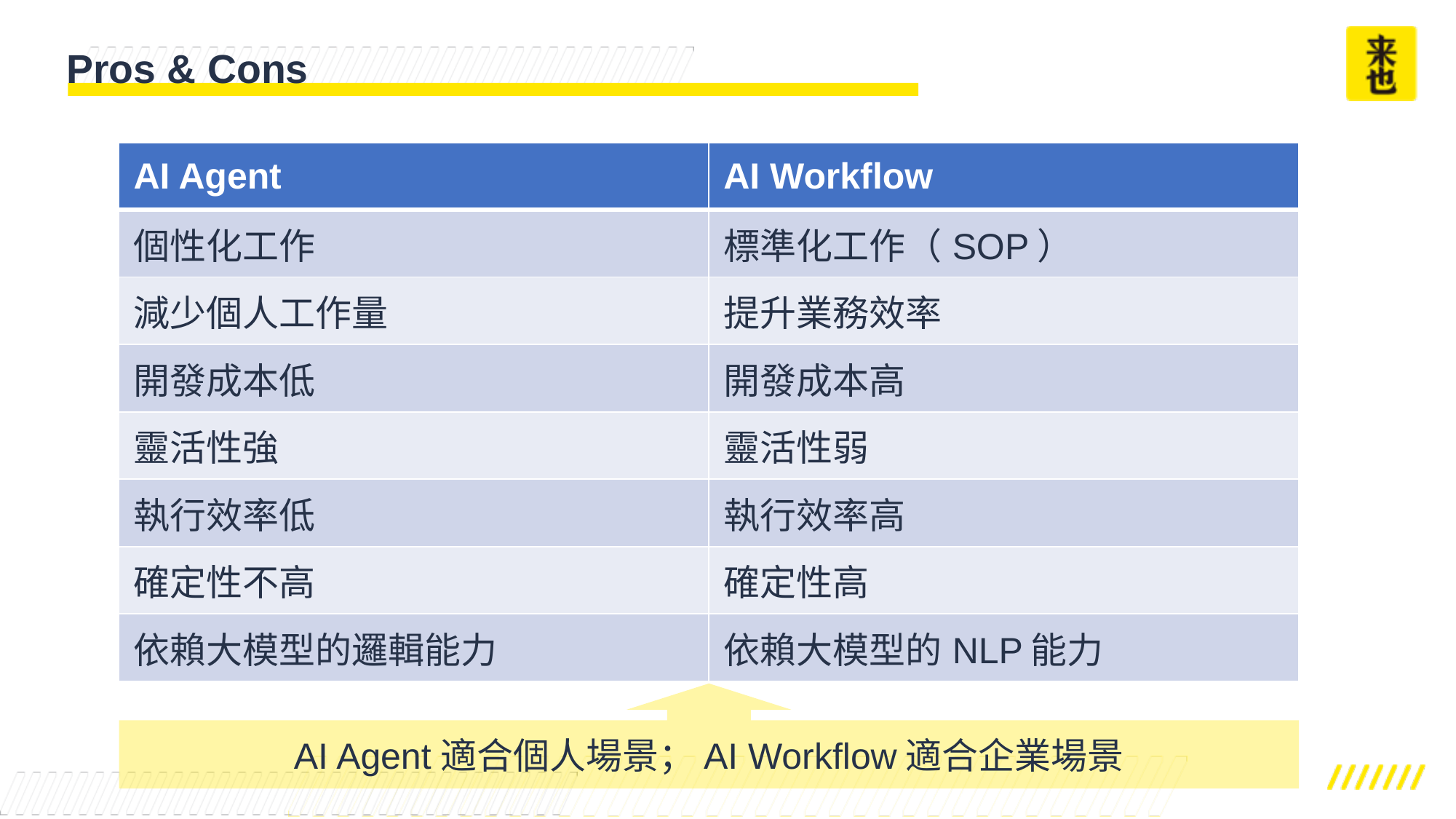

Pros & Cons

| AI Agent | AI Workflow |
| --- | --- |
| 個性化工作 | 標準化工作（SOP） |
| 減少個人工作量 | 提升業務效率 |
| 開發成本低 | 開發成本高 |
| 靈活性強 | 靈活性弱 |
| 執行效率低 | 執行效率高 |
| 確定性不高 | 確定性高 |
| 依賴大模型的邏輯能力 | 依賴大模型的NLP能力 |
AI Agent適合個人場景；AI Workflow適合企業場景